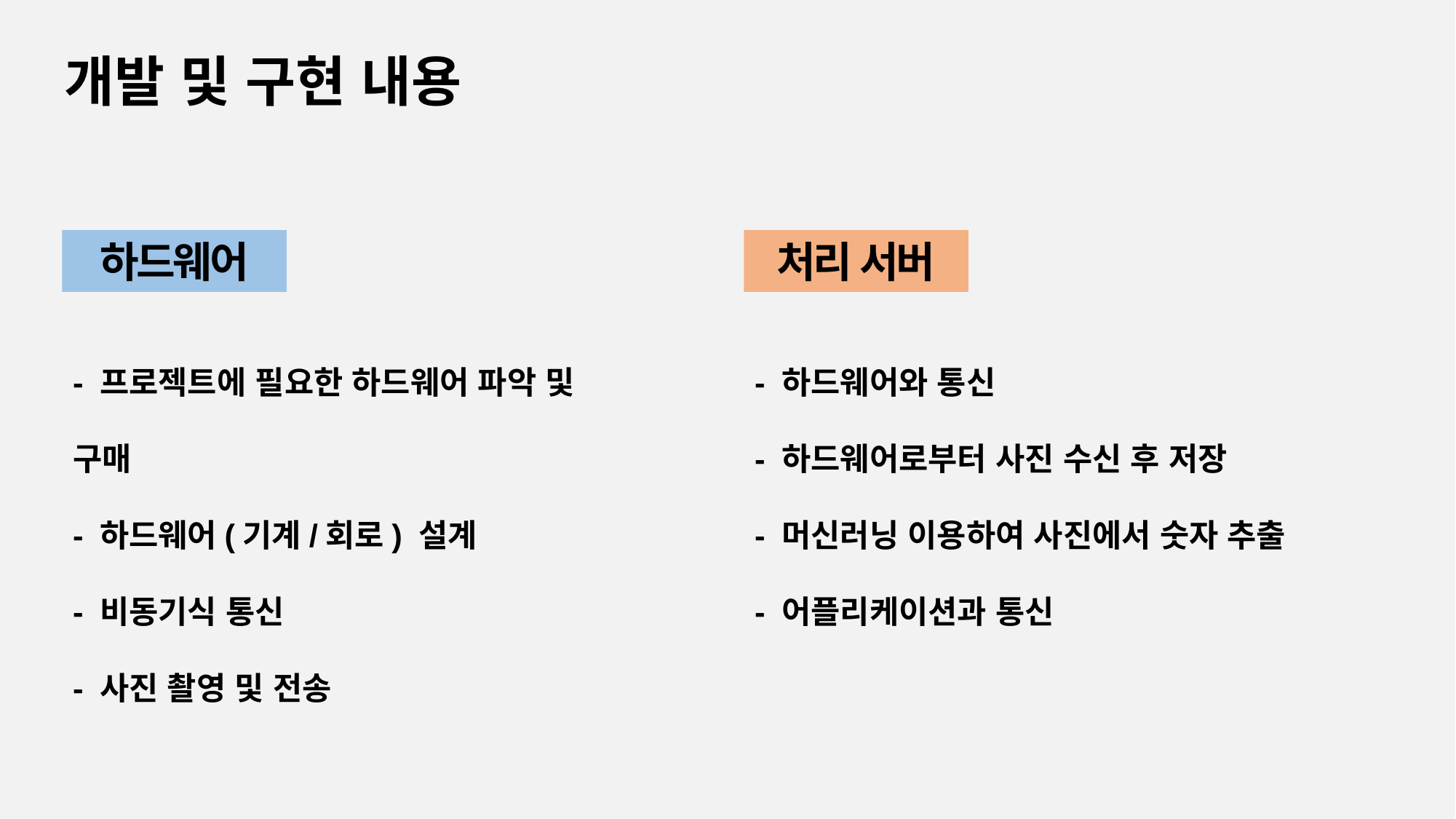

개발 및 구현 내용
하드웨어
처리 서버
- 프로젝트에 필요한 하드웨어 파악 및 구매
- 하드웨어(기계/회로) 설계
- 비동기식 통신
- 사진 촬영 및 전송
- 하드웨어와 통신
- 하드웨어로부터 사진 수신 후 저장
- 머신러닝 이용하여 사진에서 숫자 추출
- 어플리케이션과 통신